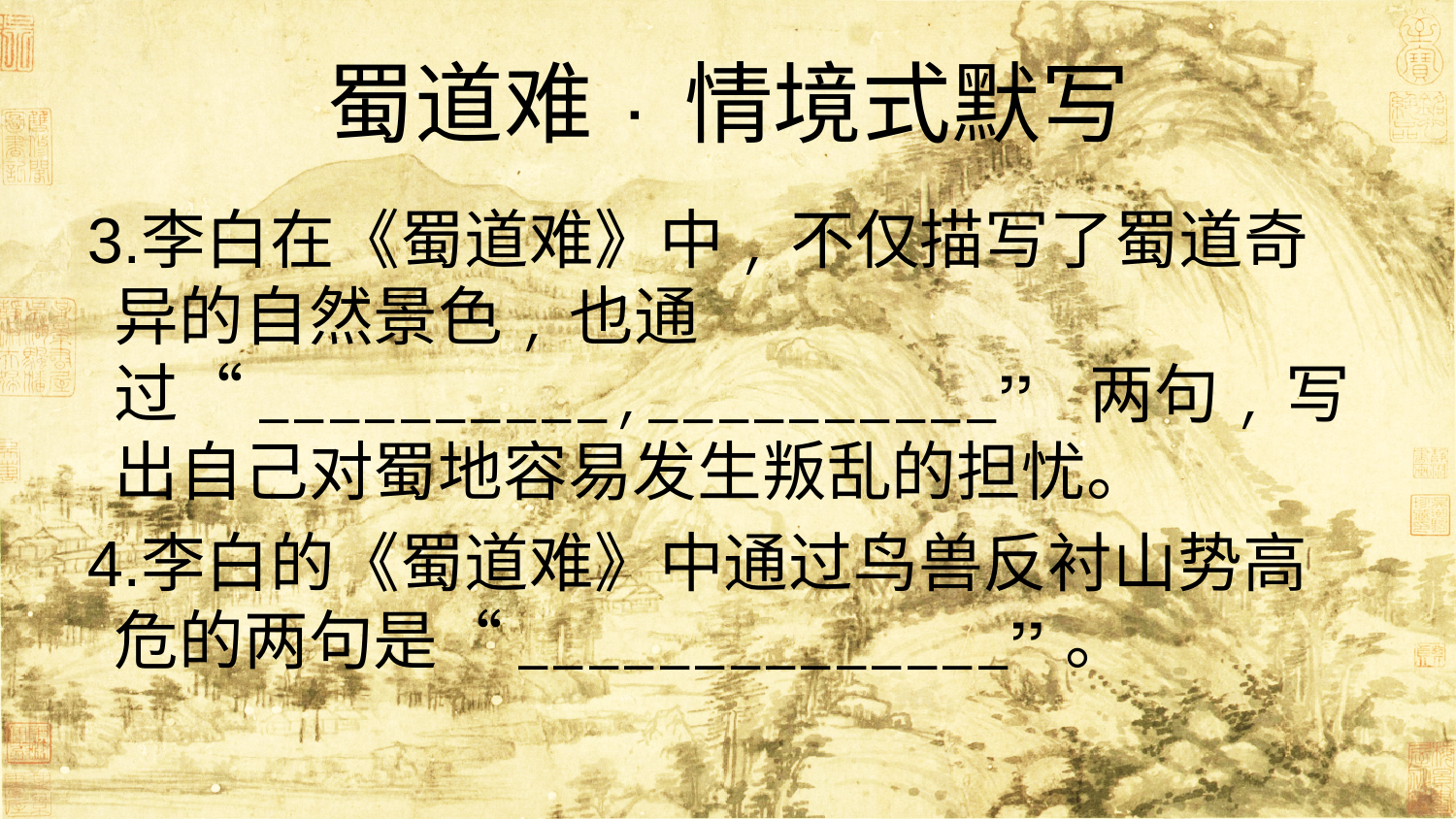

# 蜀道难·情境式默写
李白在《蜀道难》中,不仅描写了蜀道奇异的自然景色,也通过“__________,__________” 两句,写出自己对蜀地容易发生叛乱的担忧。
李白的《蜀道难》中通过鸟兽反衬山势高危的两句是“______________”。